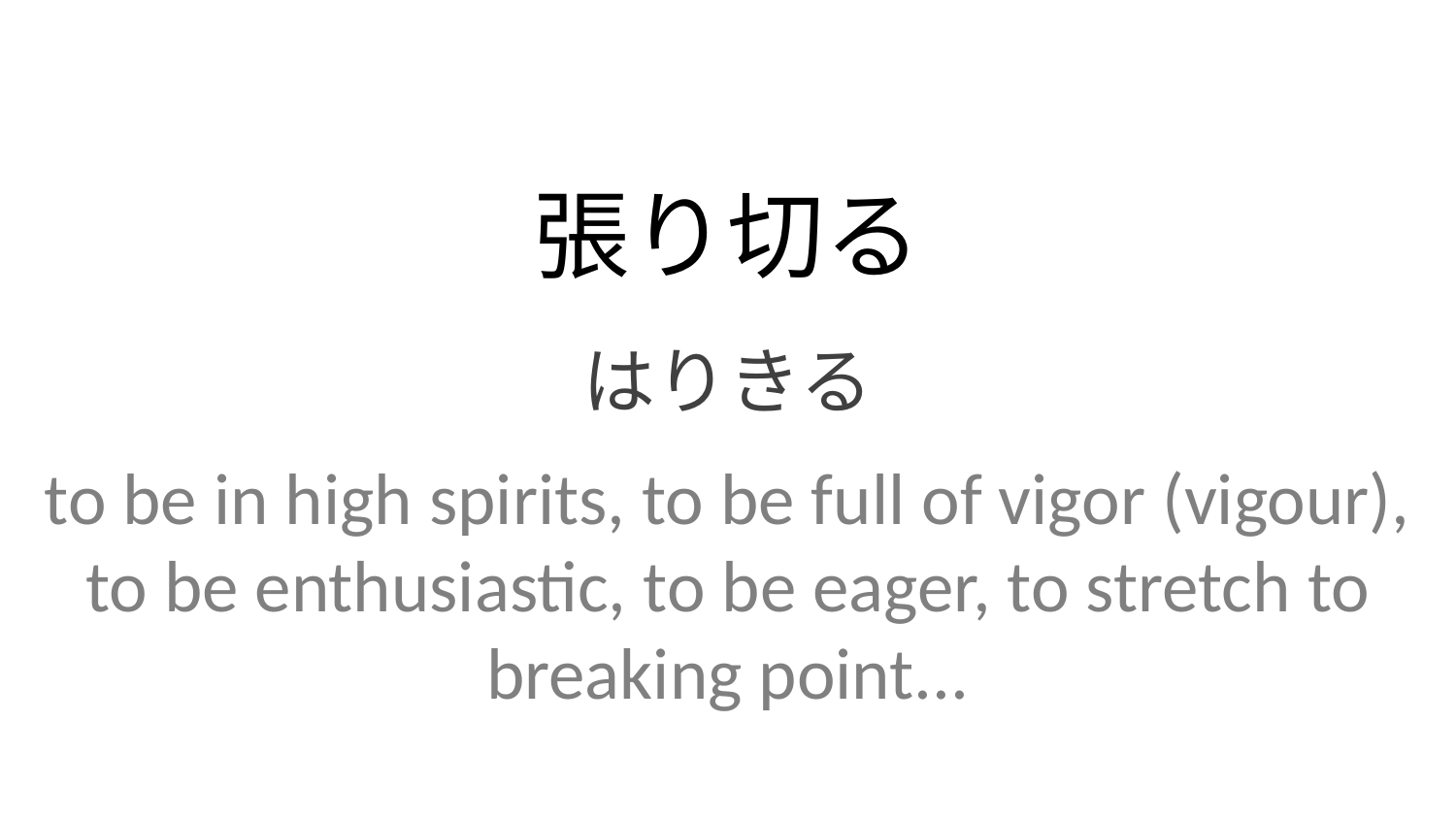

張り切る

はりきる
to be in high spirits, to be full of vigor (vigour), to be enthusiastic, to be eager, to stretch to breaking point...